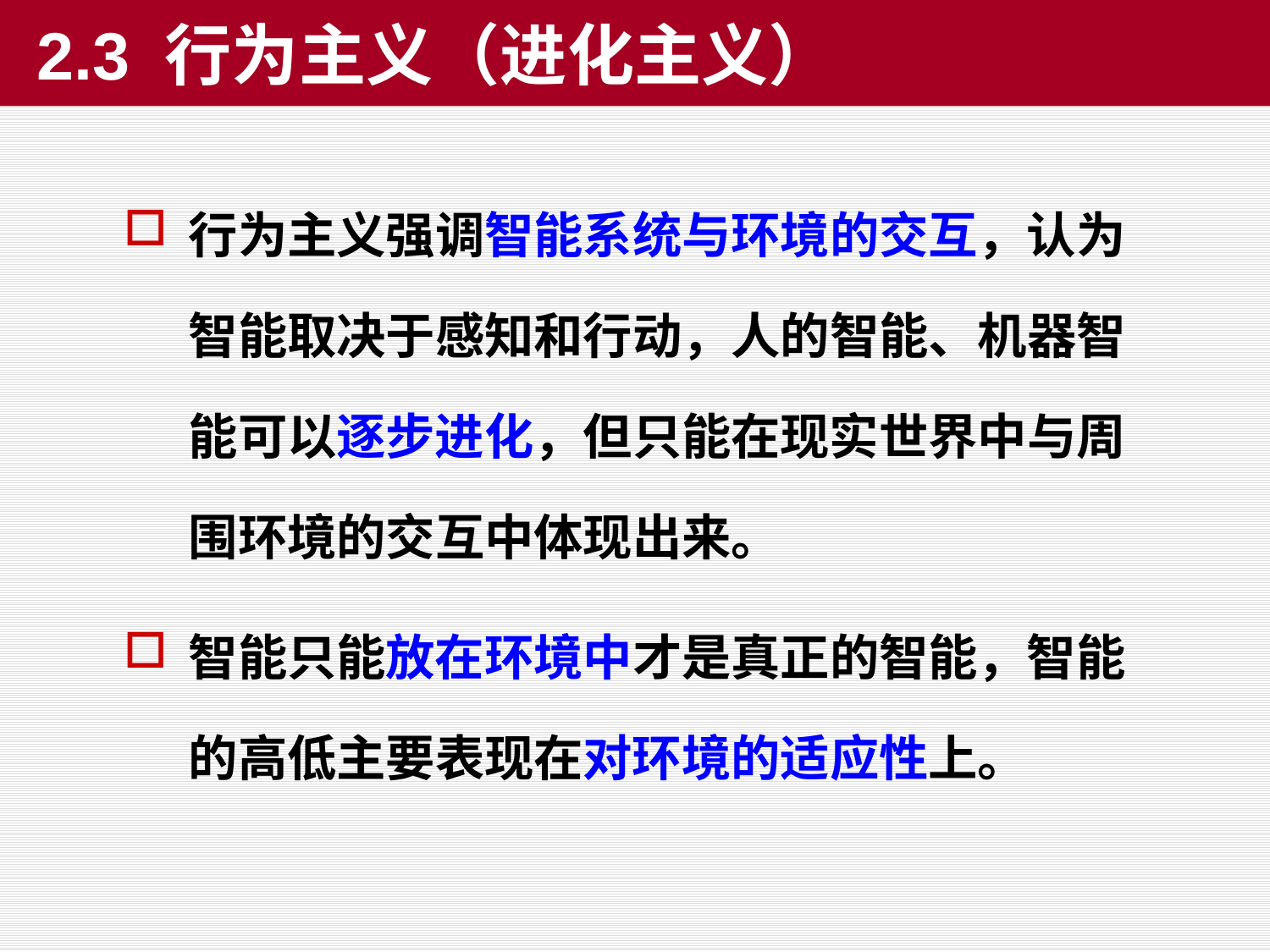

2.3 行为主义（进化主义）
行为主义强调智能系统与环境的交互，认为智能取决于感知和行动，人的智能、机器智能可以逐步进化，但只能在现实世界中与周围环境的交互中体现出来。
智能只能放在环境中才是真正的智能，智能的高低主要表现在对环境的适应性上。